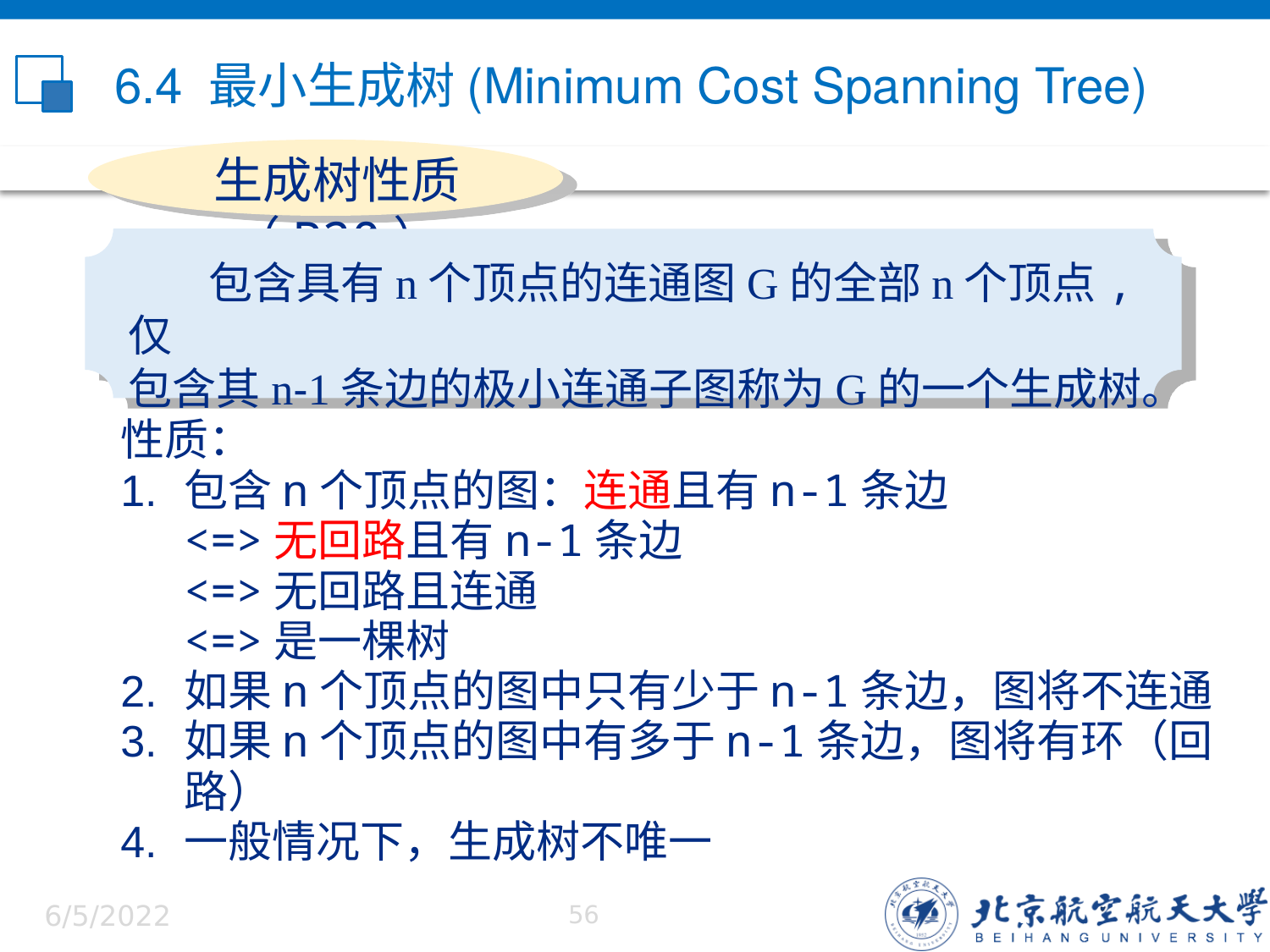

# 6.4 最小生成树(Minimum Cost Spanning Tree)

生成树性质（P20）

       包含具有n个顶点的连通图G的全部n个顶点,仅
包含其n-1条边的极小连通子图称为G的一个生成树。
性质：
包含n个顶点的图：连通且有n-1条边
<=>无回路且有n-1条边
<=>无回路且连通
<=>是一棵树
如果n个顶点的图中只有少于n-1条边，图将不连通
如果n个顶点的图中有多于n-1条边，图将有环（回路）
一般情况下，生成树不唯一
6/5/2022
56